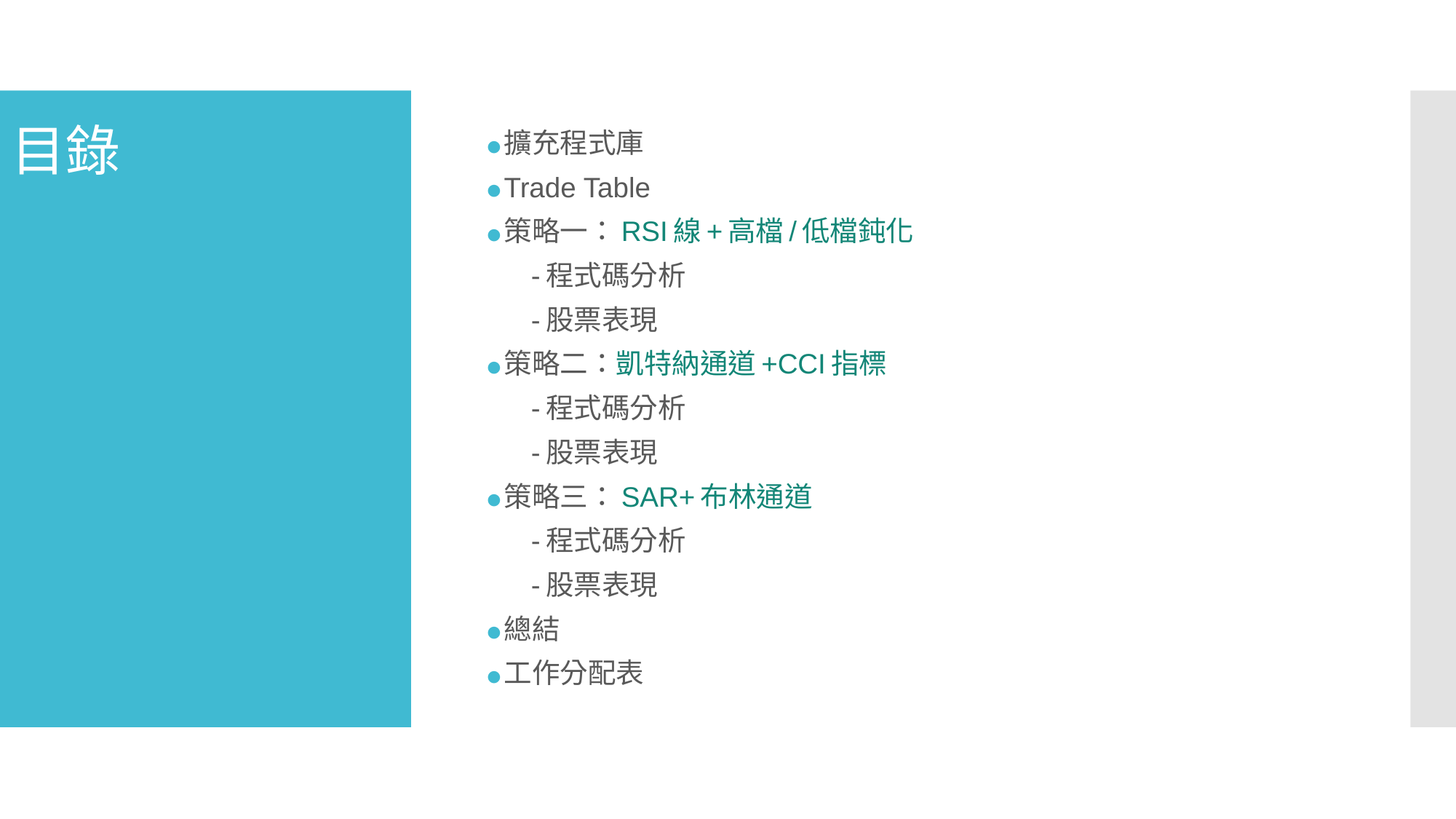

# 目錄
擴充程式庫
Trade Table
策略一：RSI線+高檔/低檔鈍化
      -程式碼分析
      -股票表現
策略二：凱特納通道+CCI指標
      -程式碼分析
      -股票表現
策略三：SAR+布林通道
      -程式碼分析
      -股票表現
總結
工作分配表